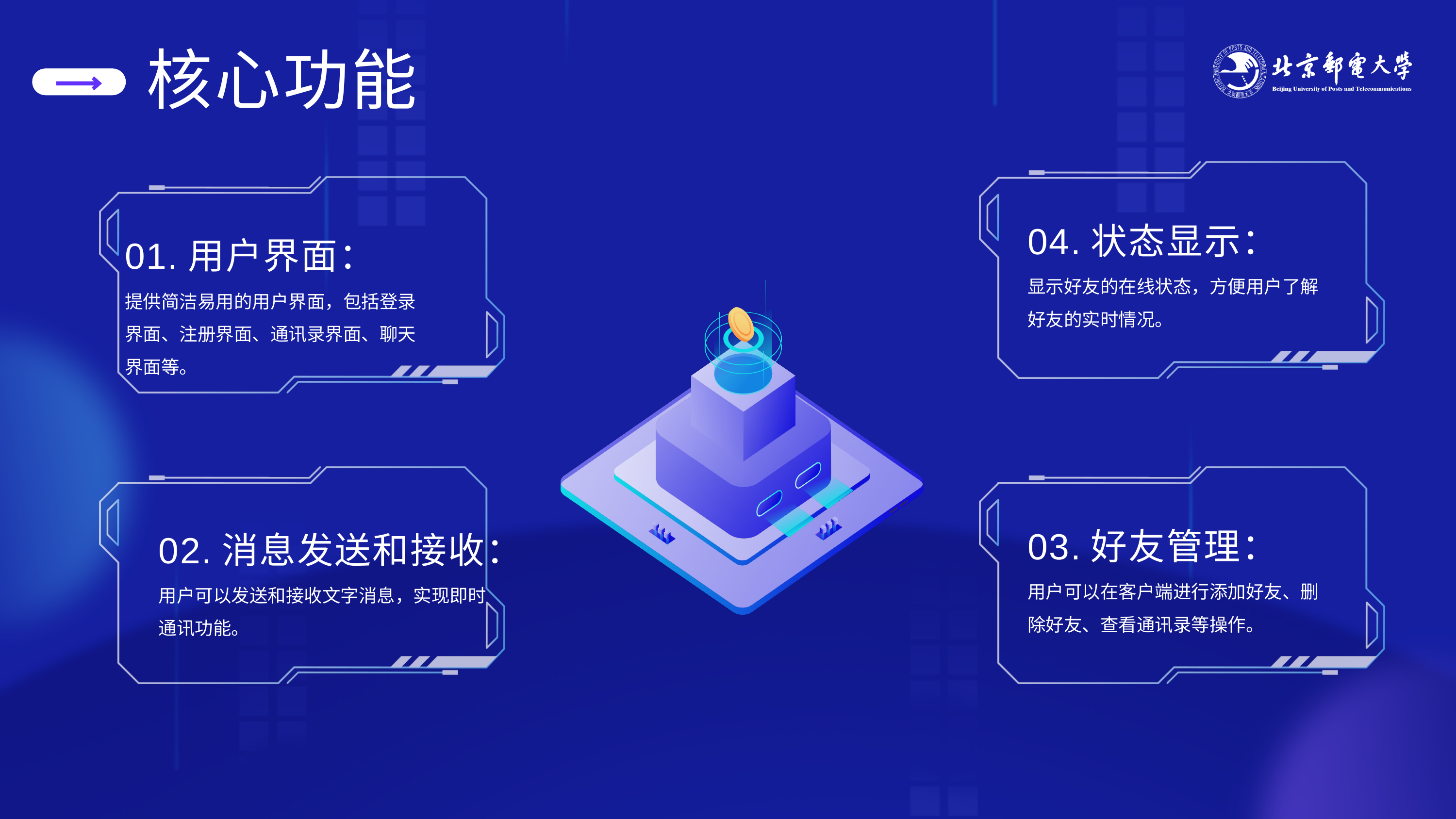

核心功能

04.状态显示：
显示好友的在线状态，方便用户了解好友的实时情况。

01.用户界面：
提供简洁易用的用户界面，包括登录界面、注册界面、通讯录界面、聊天界面等。

02.消息发送和接收：
用户可以发送和接收文字消息，实现即时通讯功能。

03.好友管理：
用户可以在客户端进行添加好友、删除好友、查看通讯录等操作。